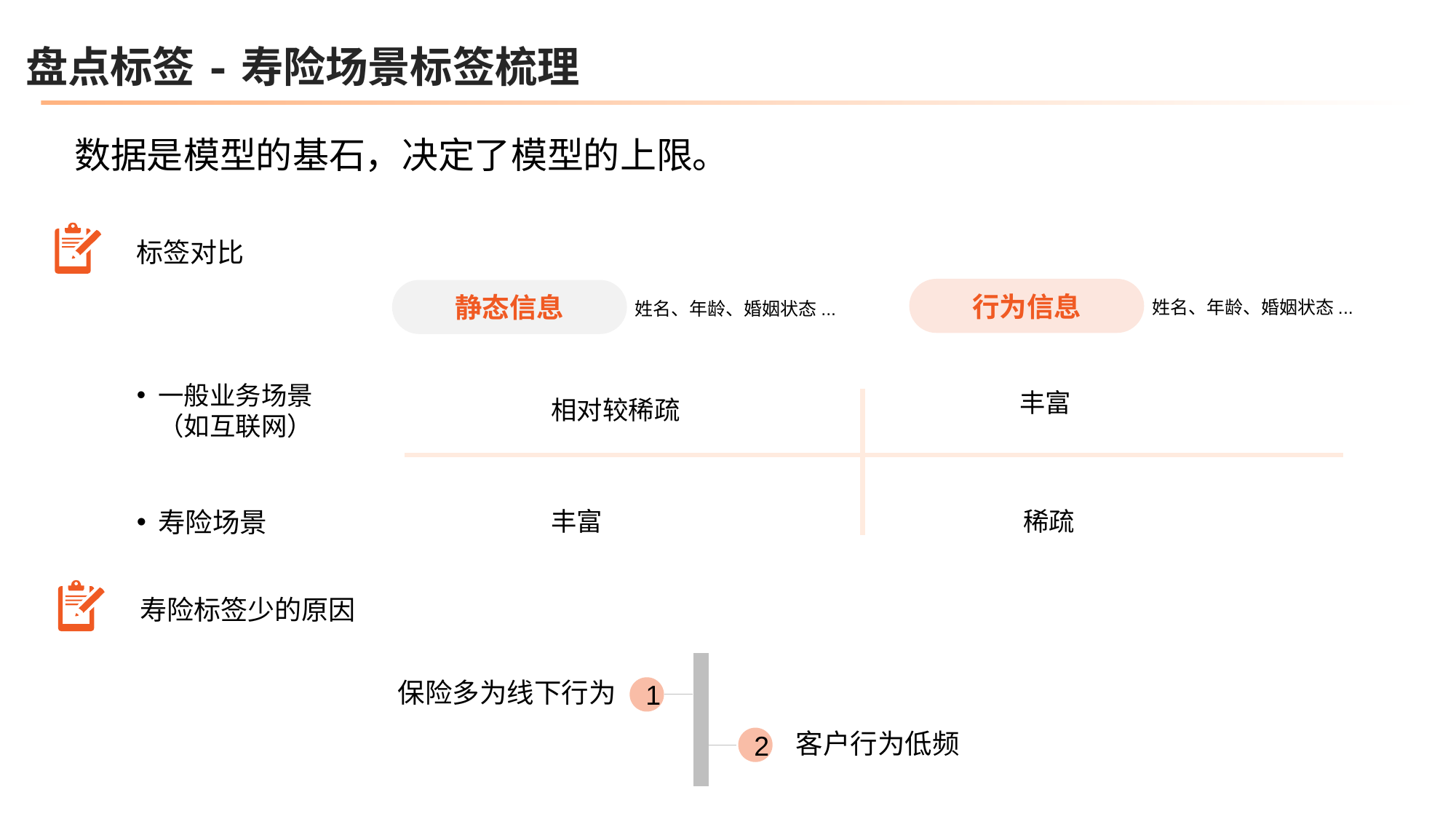

盘点标签-寿险场景标签梳理

数据是模型的基石，决定了模型的上限。

标签对比
行为信息
静态信息
姓名、年龄、婚姻状态...
姓名、年龄、婚姻状态...
一般业务场景（如互联网）
丰富
相对较稀疏
寿险场景
丰富
稀疏

寿险标签少的原因
保险多为线下行为
1
客户行为低频
2